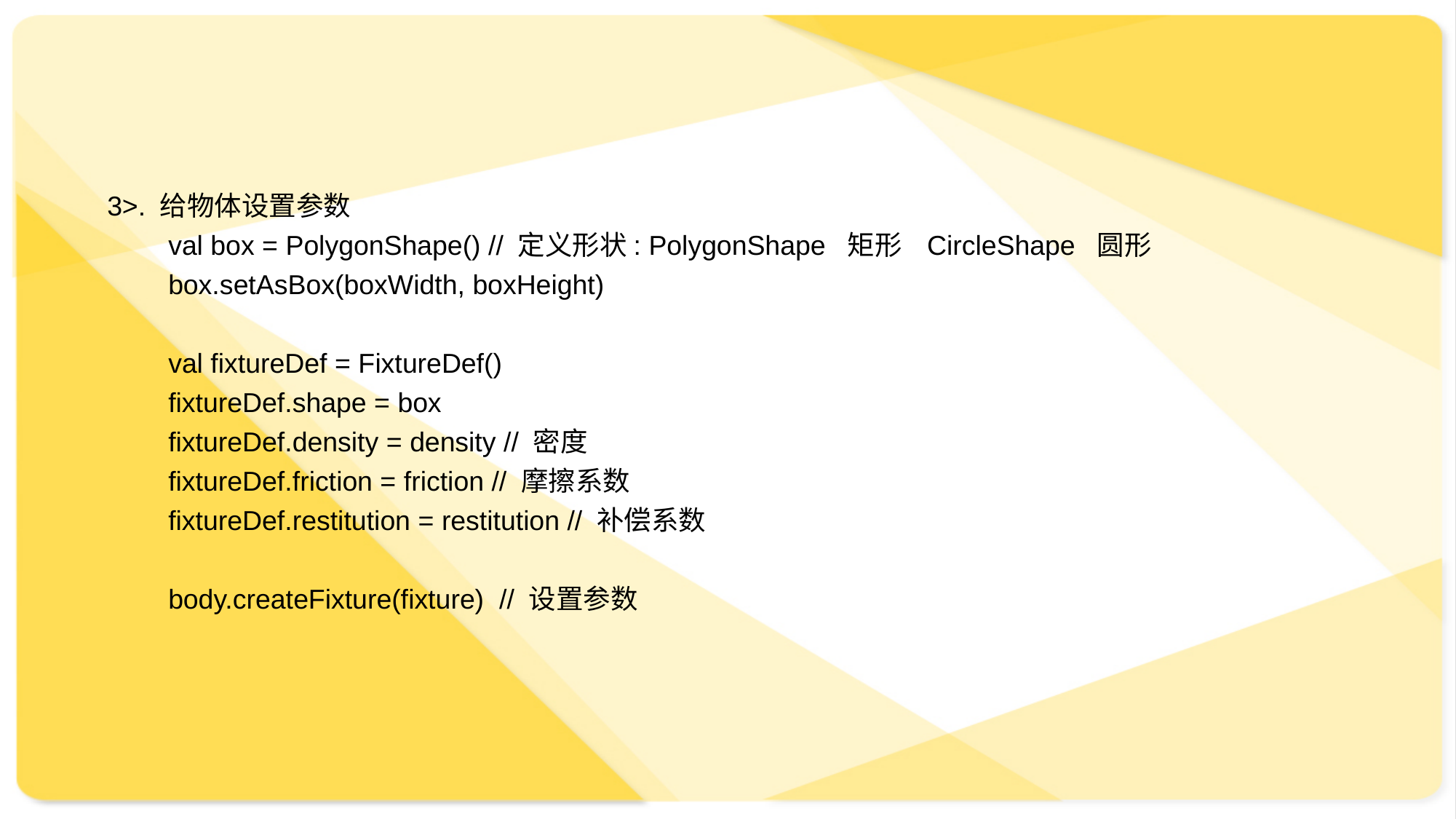

3>. 给物体设置参数
        val box = PolygonShape() // 定义形状: PolygonShape  矩形   CircleShape  圆形
        box.setAsBox(boxWidth, boxHeight)

        val fixtureDef = FixtureDef()
        fixtureDef.shape = box
        fixtureDef.density = density // 密度
        fixtureDef.friction = friction // 摩擦系数
        fixtureDef.restitution = restitution // 补偿系数

        body.createFixture(fixture)  // 设置参数